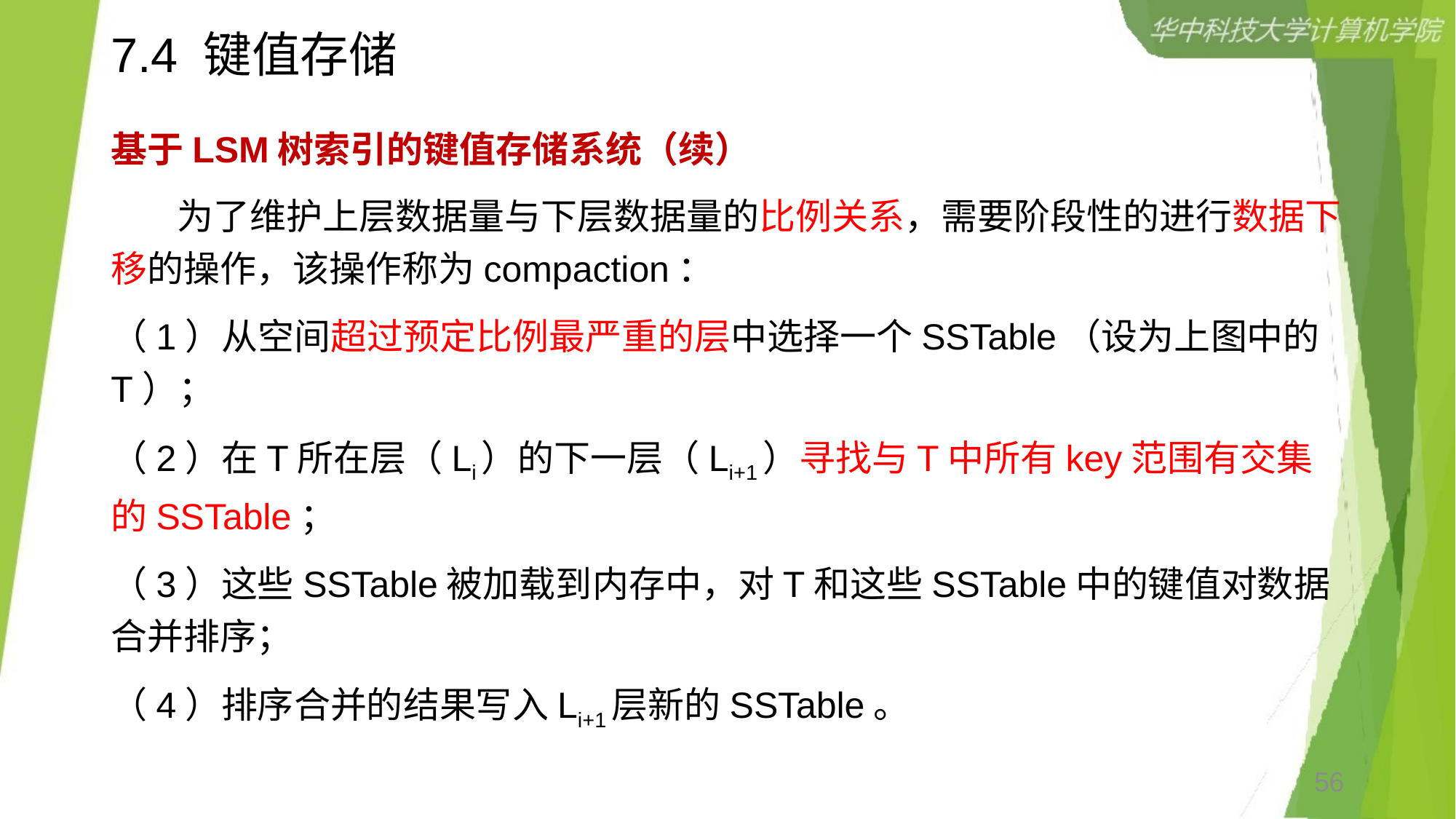

# 7.4 键值存储
基于LSM树索引的键值存储系统（续）
       为了维护上层数据量与下层数据量的比例关系，需要阶段性的进行数据下移的操作，该操作称为compaction：
（1）从空间超过预定比例最严重的层中选择一个SSTable（设为上图中的T）；
（2）在T所在层（Li）的下一层（Li+1）寻找与T中所有key范围有交集的SSTable；
（3）这些SSTable被加载到内存中，对T和这些SSTable中的键值对数据合并排序；
（4）排序合并的结果写入Li+1层新的SSTable。
56